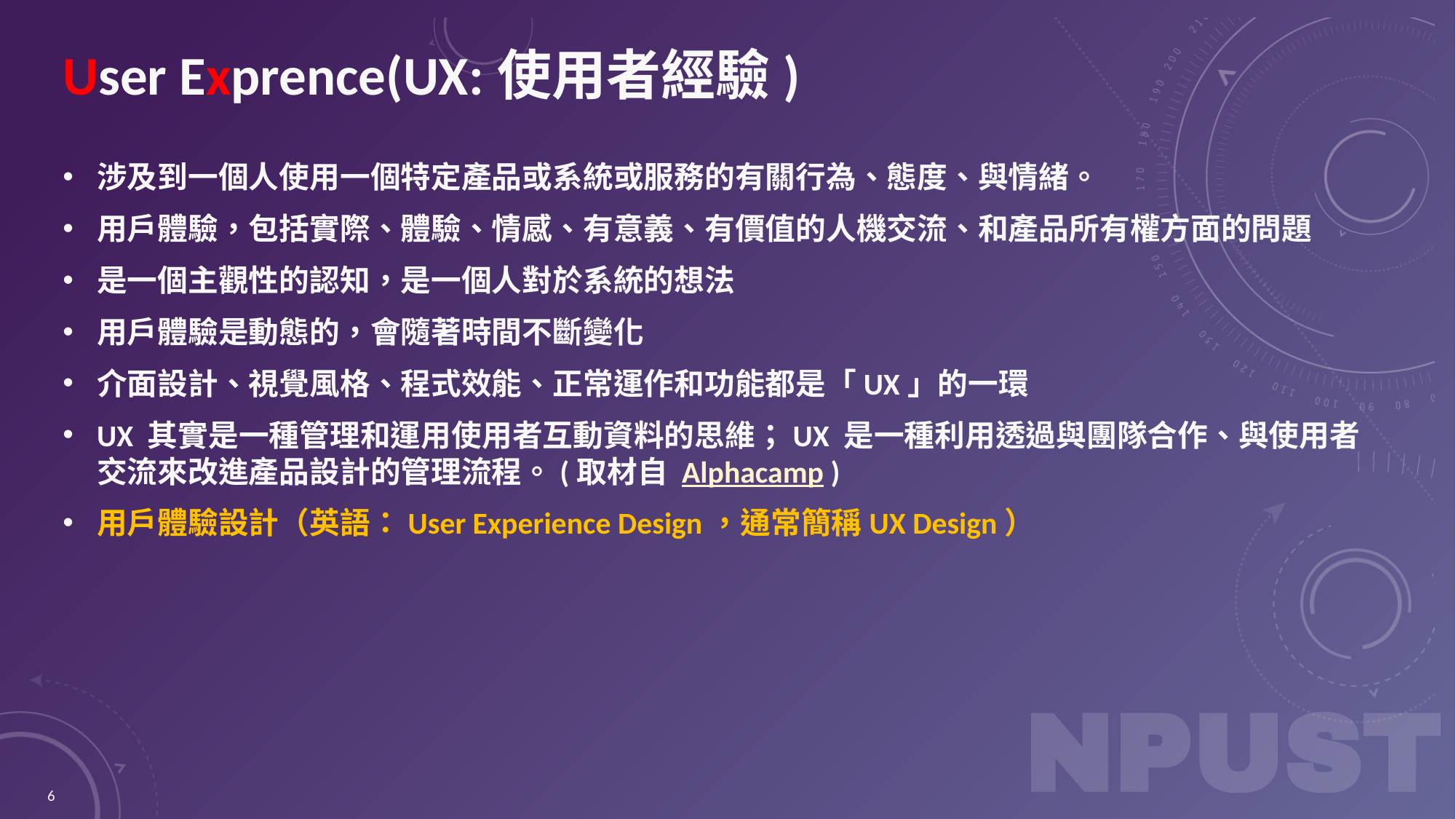

# User Exprence(UX:使用者經驗)
涉及到一個人使用一個特定產品或系統或服務的有關行為、態度、與情緒。
用戶體驗，包括實際、體驗、情感、有意義、有價值的人機交流、和產品所有權方面的問題
是一個主觀性的認知，是一個人對於系統的想法
用戶體驗是動態的，會隨著時間不斷變化
介面設計、視覺風格、程式效能、正常運作和功能都是「UX」的一環
UX 其實是一種管理和運用使用者互動資料的思維；UX 是一種利用透過與團隊合作、與使用者交流來改進產品設計的管理流程。(取材自 Alphacamp )
用戶體驗設計（英語：User Experience Design，通常簡稱UX Design）
6